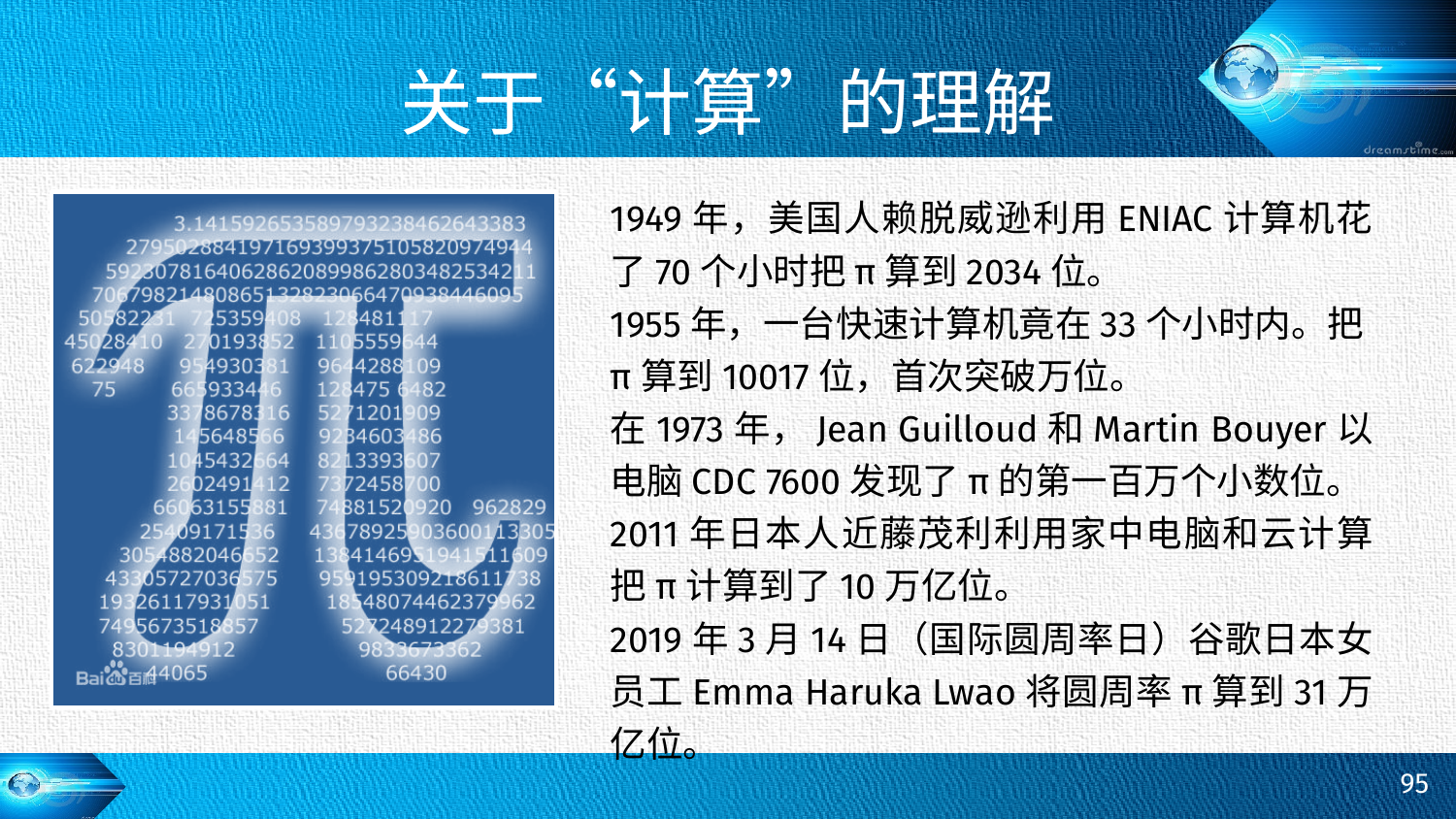

# 关于“计算”的理解
1949年，美国人赖脱威逊利用ENIAC计算机花了70个小时把π算到2034位。
1955年，一台快速计算机竟在33个小时内。把π算到10017位，首次突破万位。
在1973年，Jean Guilloud和Martin Bouyer以电脑CDC 7600发现了π的第一百万个小数位。
2011年日本人近藤茂利利用家中电脑和云计算把π计算到了10万亿位。
2019年3月14日（国际圆周率日）谷歌日本女员工Emma Haruka Lwao将圆周率π算到31万亿位。

95